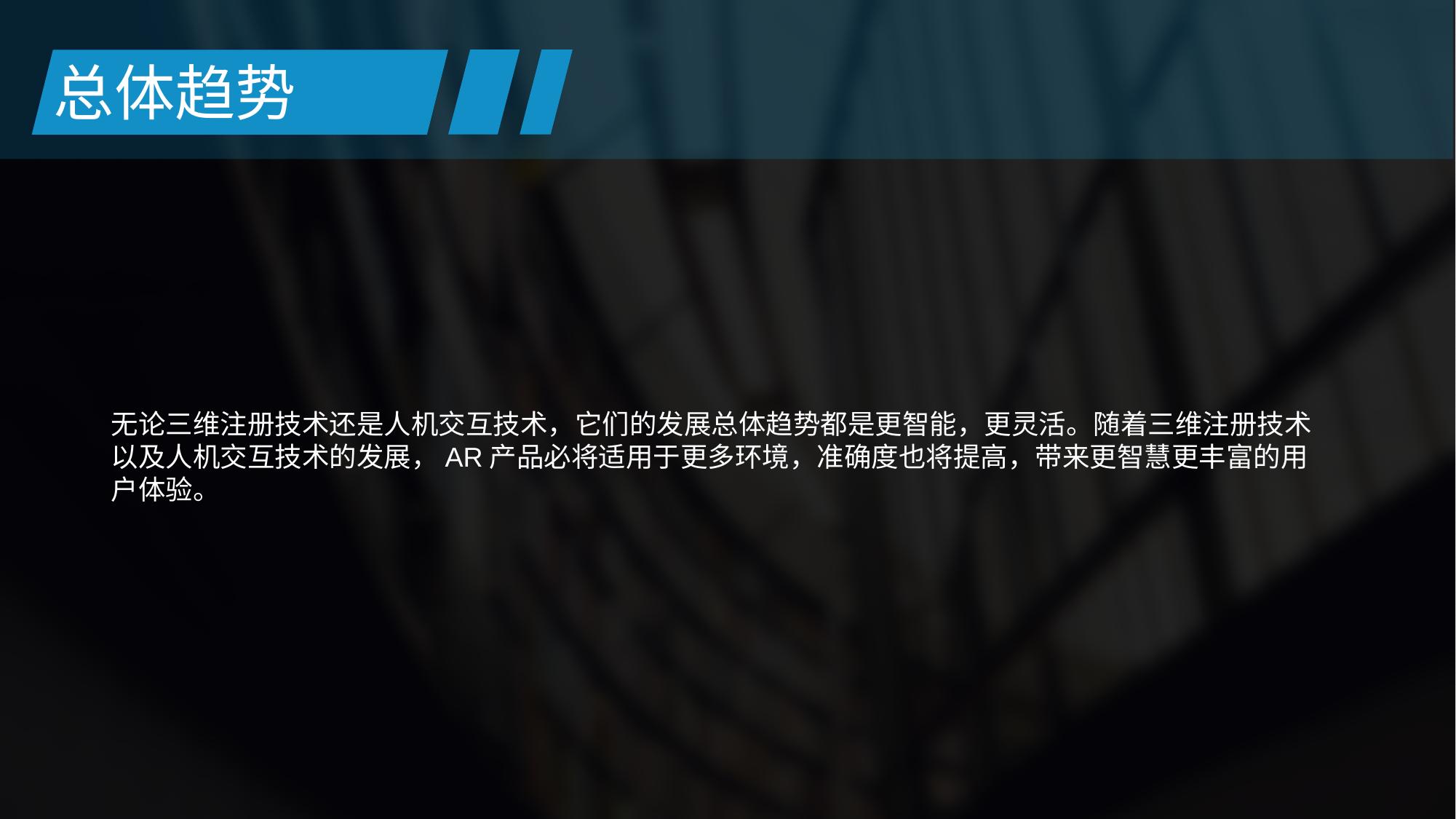

总体趋势

无论三维注册技术还是人机交互技术，它们的发展总体趋势都是更智能，更灵活。随着三维注册技术以及人机交互技术的发展，AR产品必将适用于更多环境，准确度也将提高，带来更智慧更丰富的用户体验。